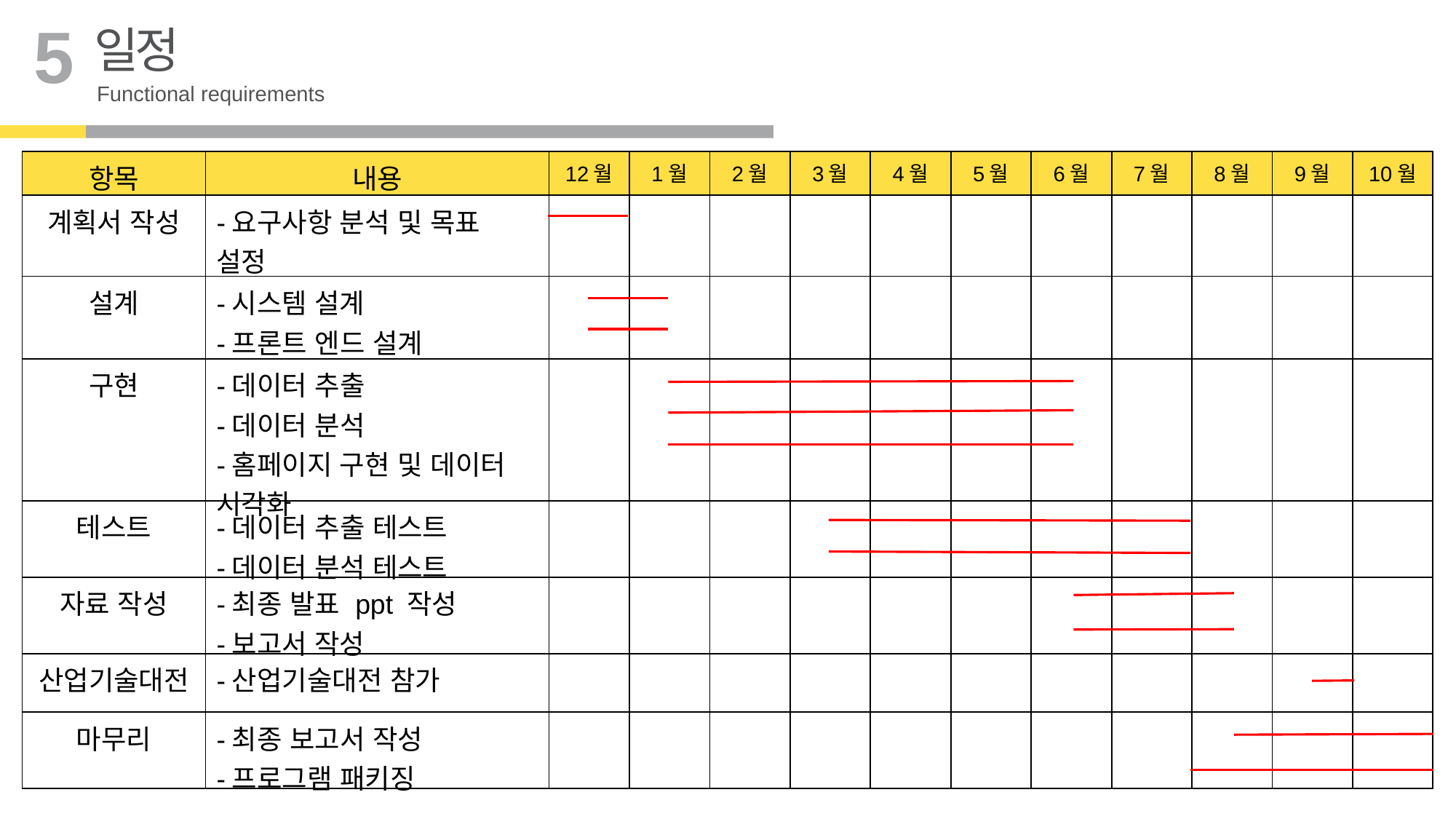

5
일정
Functional requirements

| 항목 | 내용 | 12월 | 1월 | 2월 | 3월 | 4월 | 5월 | 6월 | 7월 | 8월 | 9월 | 10월 |
| --- | --- | --- | --- | --- | --- | --- | --- | --- | --- | --- | --- | --- |
| 계획서 작성 | -요구사항 분석 및 목표 설정 |  |  |  |  |  |  |  |  |  |  |  |
| 설계 | -시스템 설계 -프론트 엔드 설계 |  |  |  |  |  |  |  |  |  |  |  |
| 구현 | -데이터 추출 -데이터 분석 -홈페이지 구현 및 데이터 시각화 |  |  |  |  |  |  |  |  |  |  |  |
| 테스트 | -데이터 추출 테스트 -데이터 분석 테스트 |  |  |  |  |  |  |  |  |  |  |  |
| 자료 작성 | -최종 발표 ppt 작성 -보고서 작성 |  |  |  |  |  |  |  |  |  |  |  |
| 산업기술대전 | -산업기술대전 참가 |  |  |  |  |  |  |  |  |  |  |  |
| 마무리 | -최종 보고서 작성 -프로그램 패키징 |  |  |  |  |  |  |  |  |  |  |  |